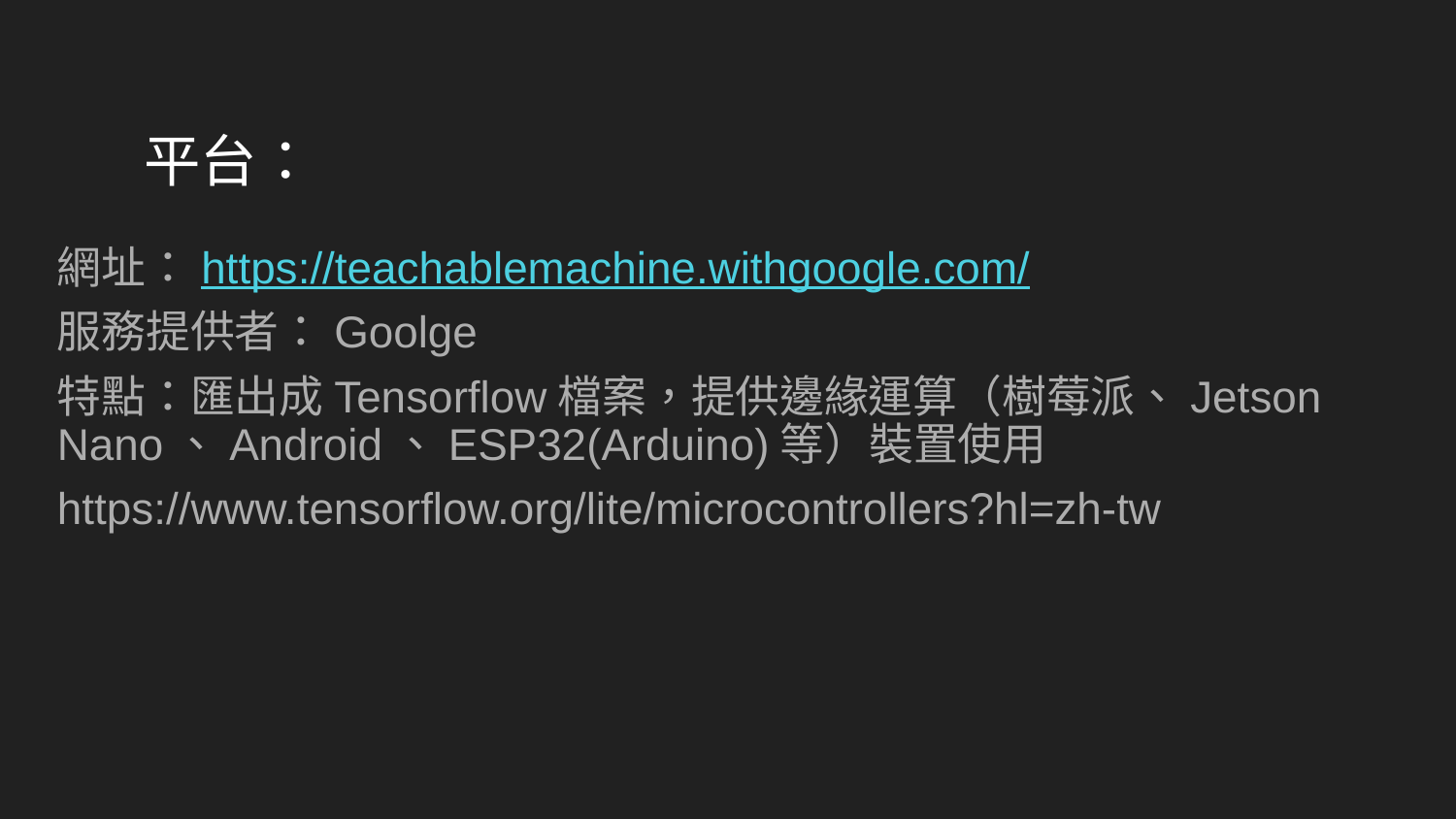

# 平台：
網址：https://teachablemachine.withgoogle.com/
服務提供者：Goolge
特點：匯出成Tensorflow檔案，提供邊緣運算（樹莓派、Jetson Nano、Android、ESP32(Arduino)等）裝置使用
https://www.tensorflow.org/lite/microcontrollers?hl=zh-tw

63